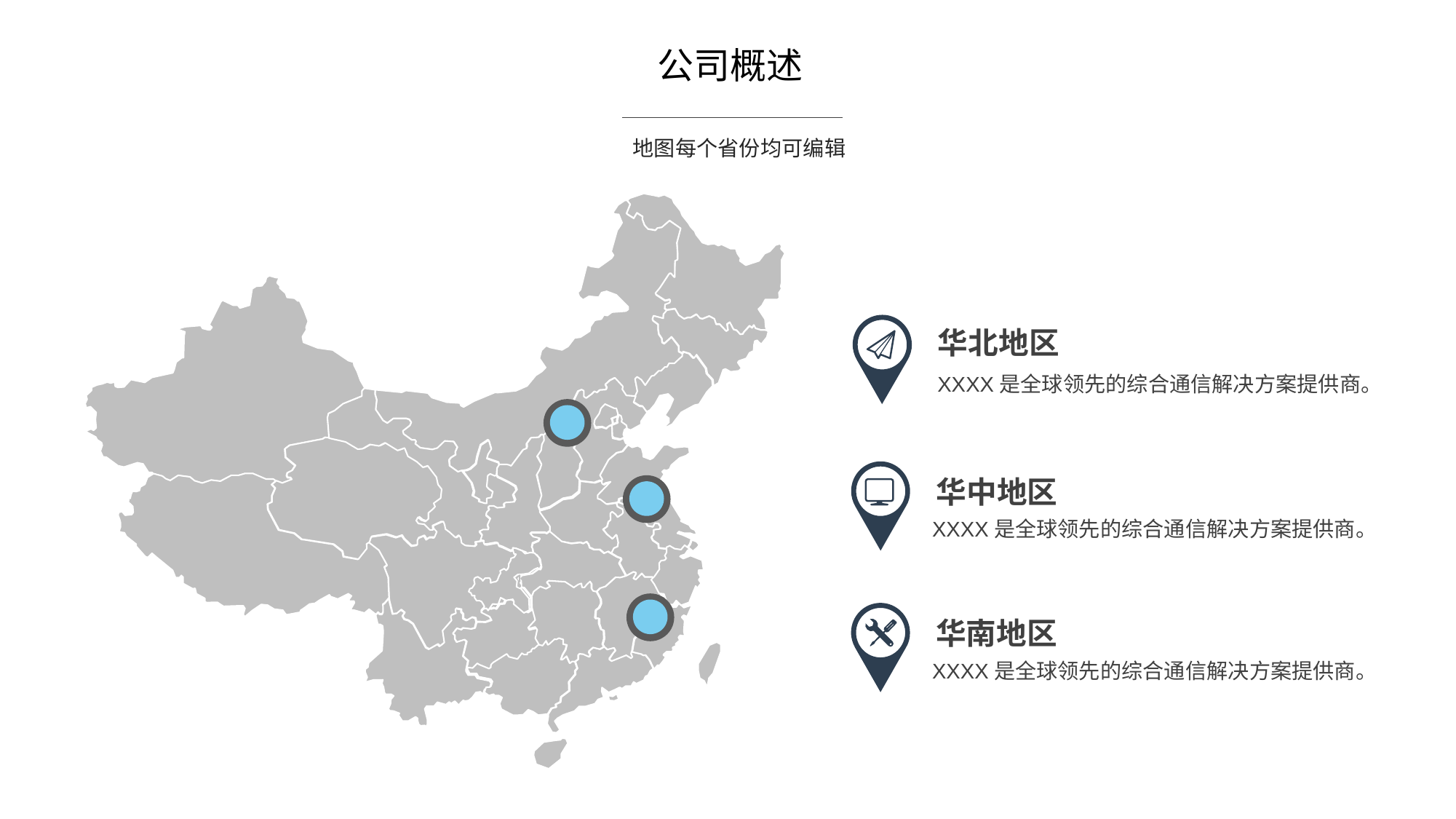

公司概述
地图每个省份均可编辑

华北地区

XXXX是全球领先的综合通信解决方案提供商。

华中地区

XXXX是全球领先的综合通信解决方案提供商。

华南地区

XXXX是全球领先的综合通信解决方案提供商。